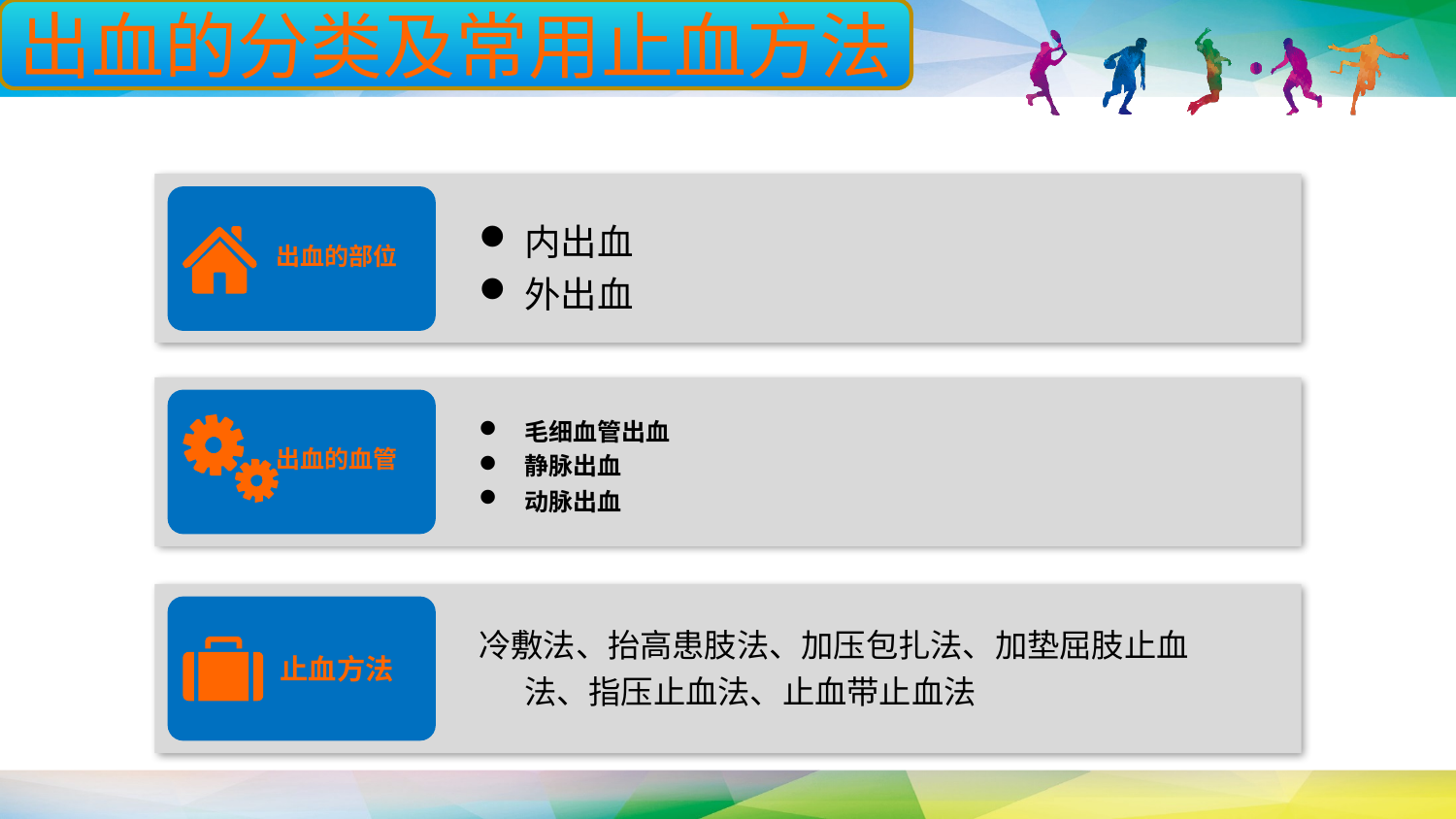

出血的分类及常用止血方法

出血的部位
内出血
外出血

出血的血管

毛细血管出血
静脉出血
动脉出血

止血方法

冷敷法、抬高患肢法、加压包扎法、加垫屈肢止血法、指压止血法、止血带止血法